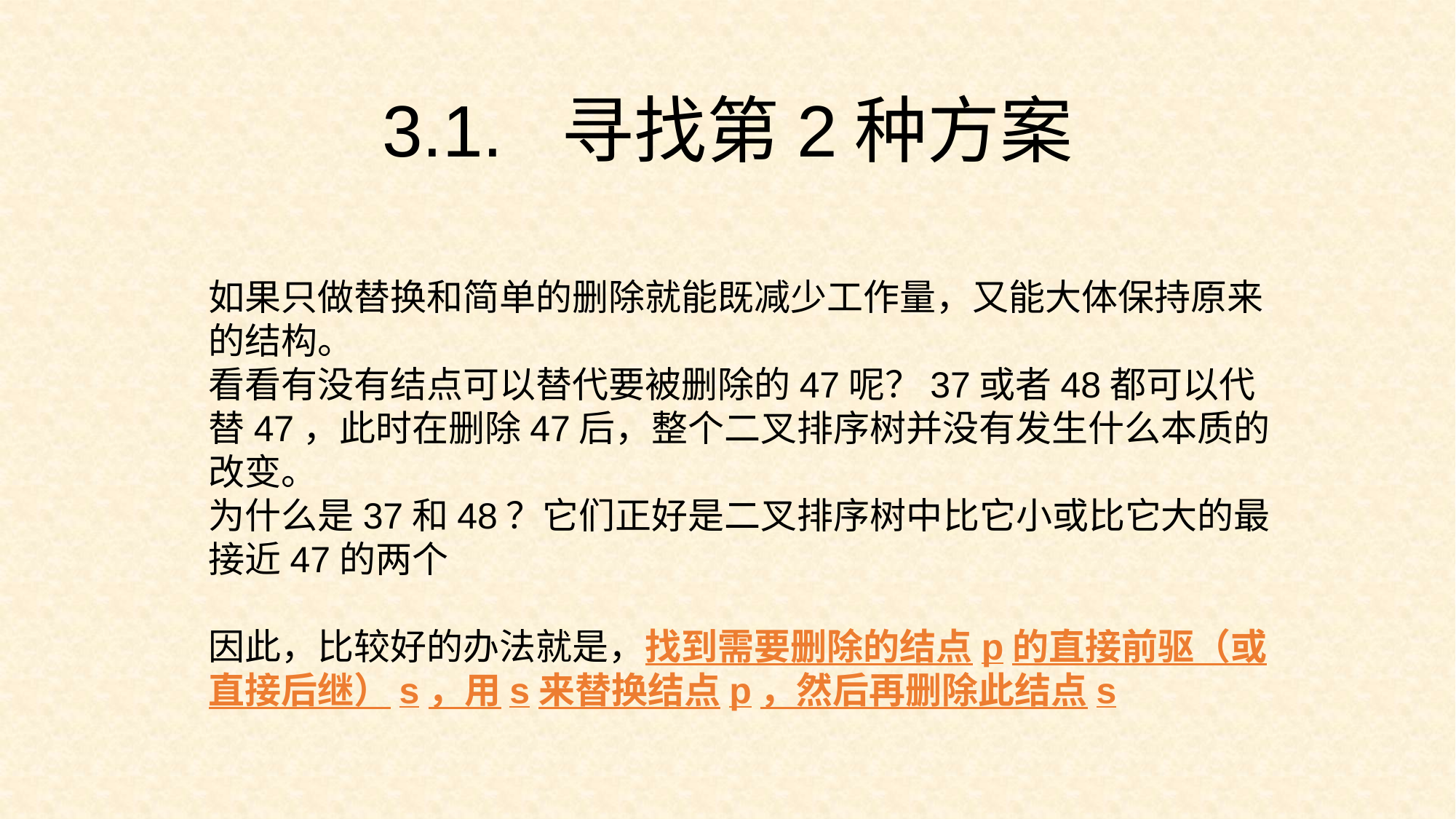

3.1.  寻找第2种方案
如果只做替换和简单的删除就能既减少工作量，又能大体保持原来的结构。
看看有没有结点可以替代要被删除的47呢？37或者48都可以代替47，此时在删除47后，整个二叉排序树并没有发生什么本质的改变。
为什么是37和48？它们正好是二叉排序树中比它小或比它大的最接近47的两个

因此，比较好的办法就是，找到需要删除的结点p的直接前驱（或直接后继）s，用s来替换结点p，然后再删除此结点s